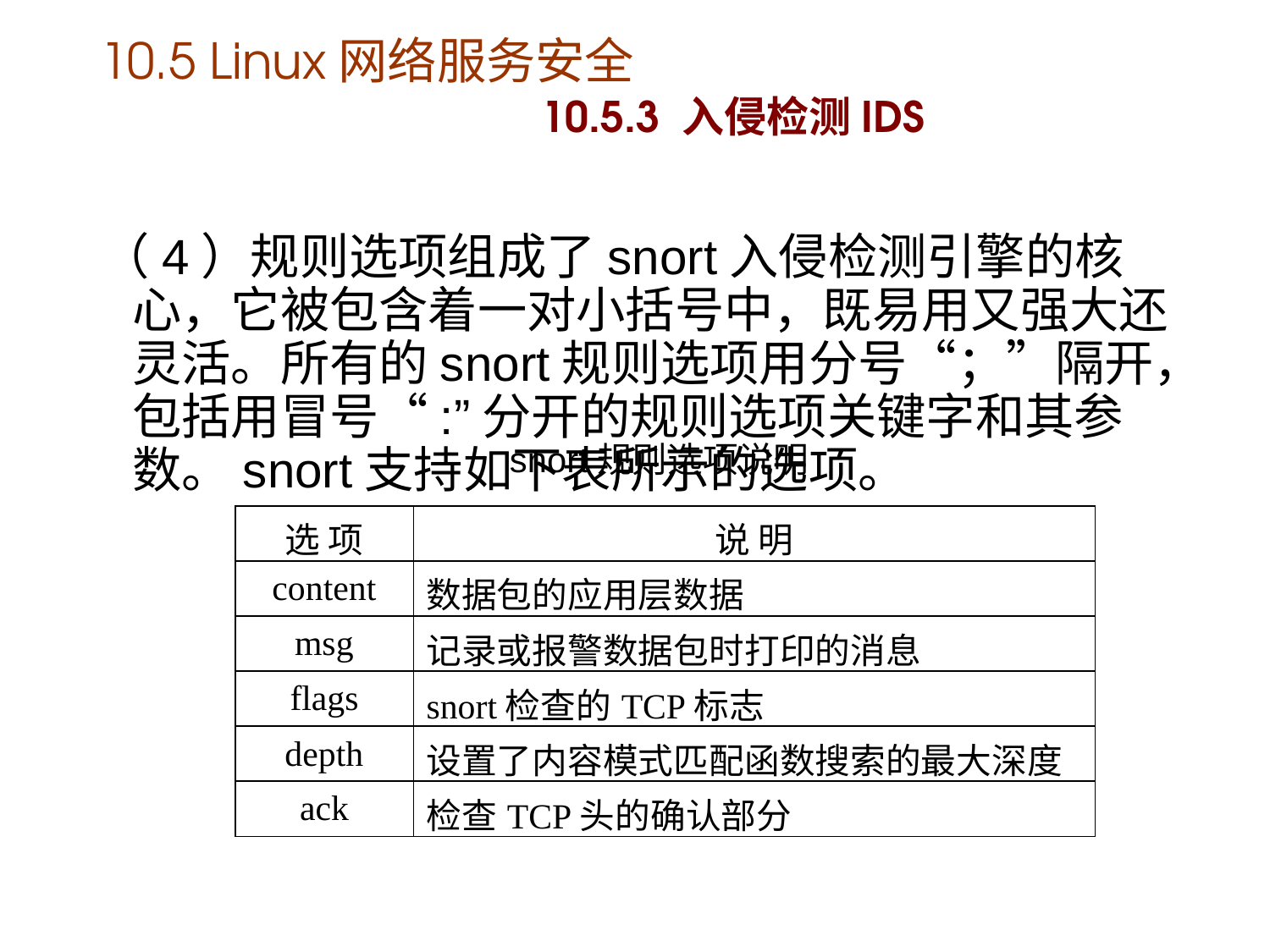

# 10.5 Linux网络服务安全 10.5.3 入侵检测IDS
（4）规则选项组成了snort入侵检测引擎的核心，它被包含着一对小括号中，既易用又强大还灵活。所有的snort规则选项用分号“；”隔开，包括用冒号“:”分开的规则选项关键字和其参数。snort支持如下表所示的选项。
snort规则选项说明
| 选 项 | 说 明 |
| --- | --- |
| content | 数据包的应用层数据 |
| msg | 记录或报警数据包时打印的消息 |
| flags | snort检查的TCP标志 |
| depth | 设置了内容模式匹配函数搜索的最大深度 |
| ack | 检查TCP头的确认部分 |